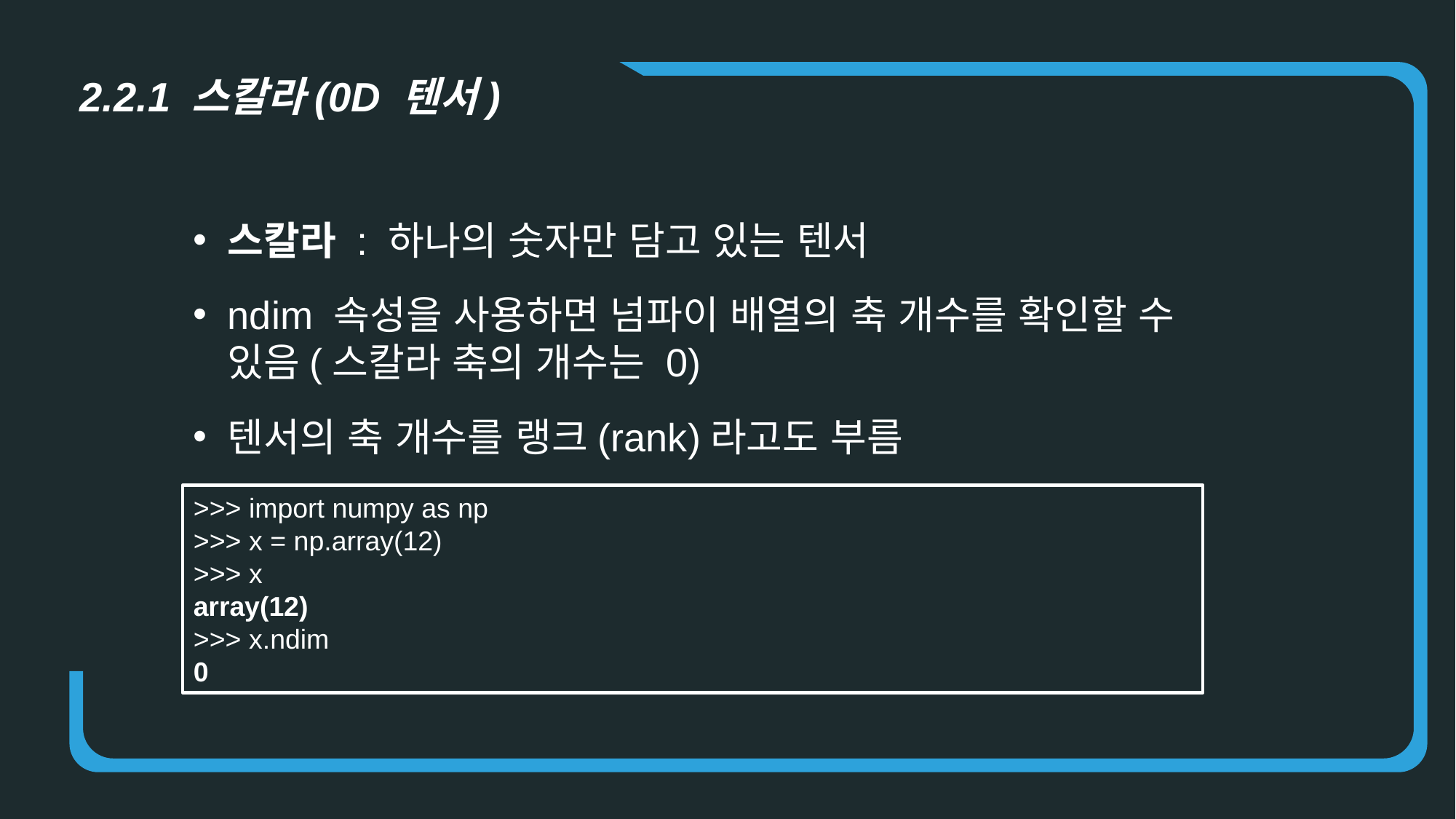

2.2.1 스칼라(0D 텐서)

스칼라 : 하나의 숫자만 담고 있는 텐서

ndim 속성을 사용하면 넘파이 배열의 축 개수를 확인할 수 있음(스칼라 축의 개수는 0)

텐서의 축 개수를 랭크(rank)라고도 부름

>>> import numpy as np
>>> x = np.array(12)
>>> x
array(12)
>>> x.ndim
0